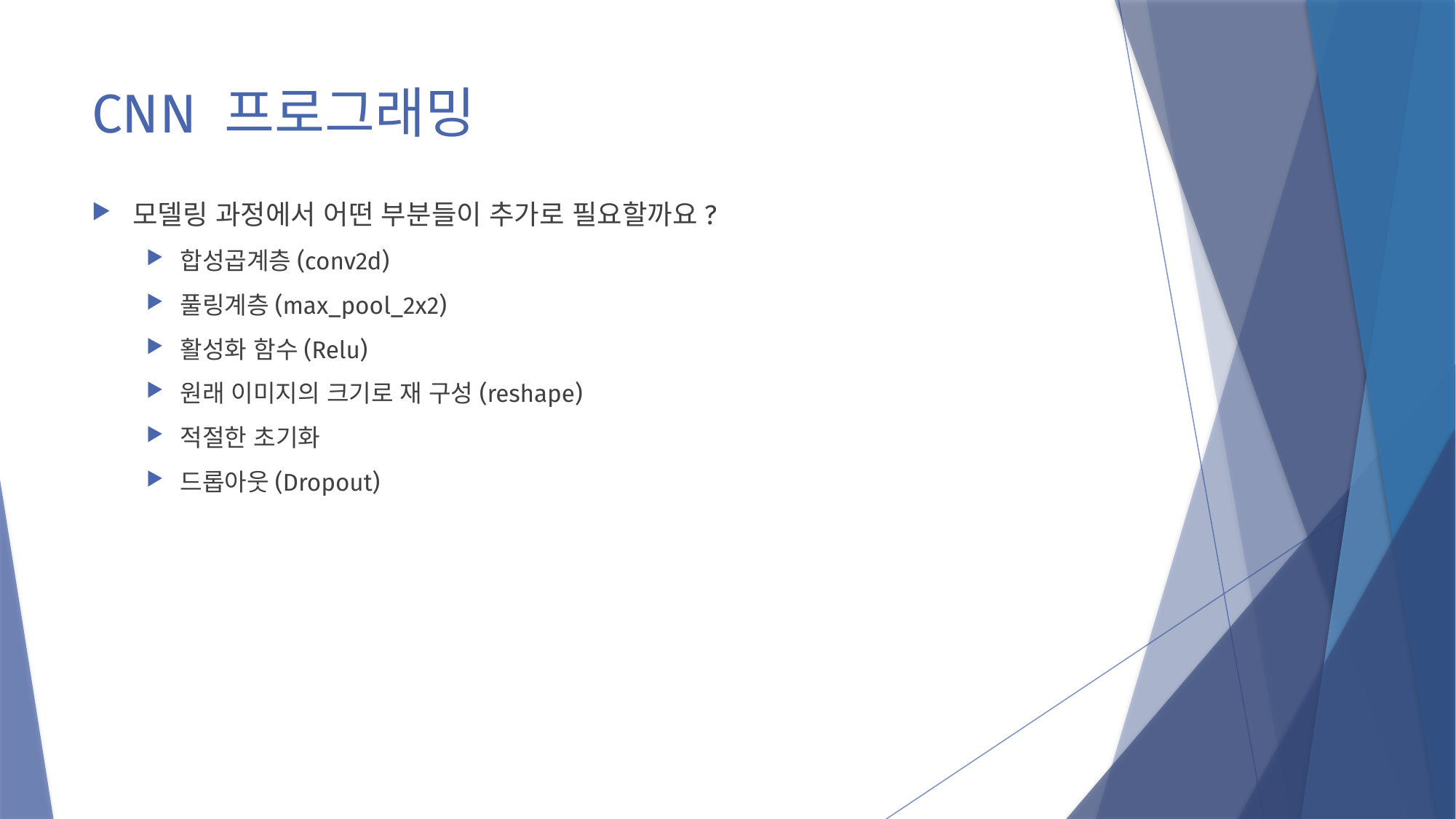

# CNN 프로그래밍
모델링 과정에서 어떤 부분들이 추가로 필요할까요?
합성곱계층(conv2d)
풀링계층(max_pool_2x2)
활성화 함수(Relu)
원래 이미지의 크기로 재 구성(reshape)
적절한 초기화
드롭아웃(Dropout)